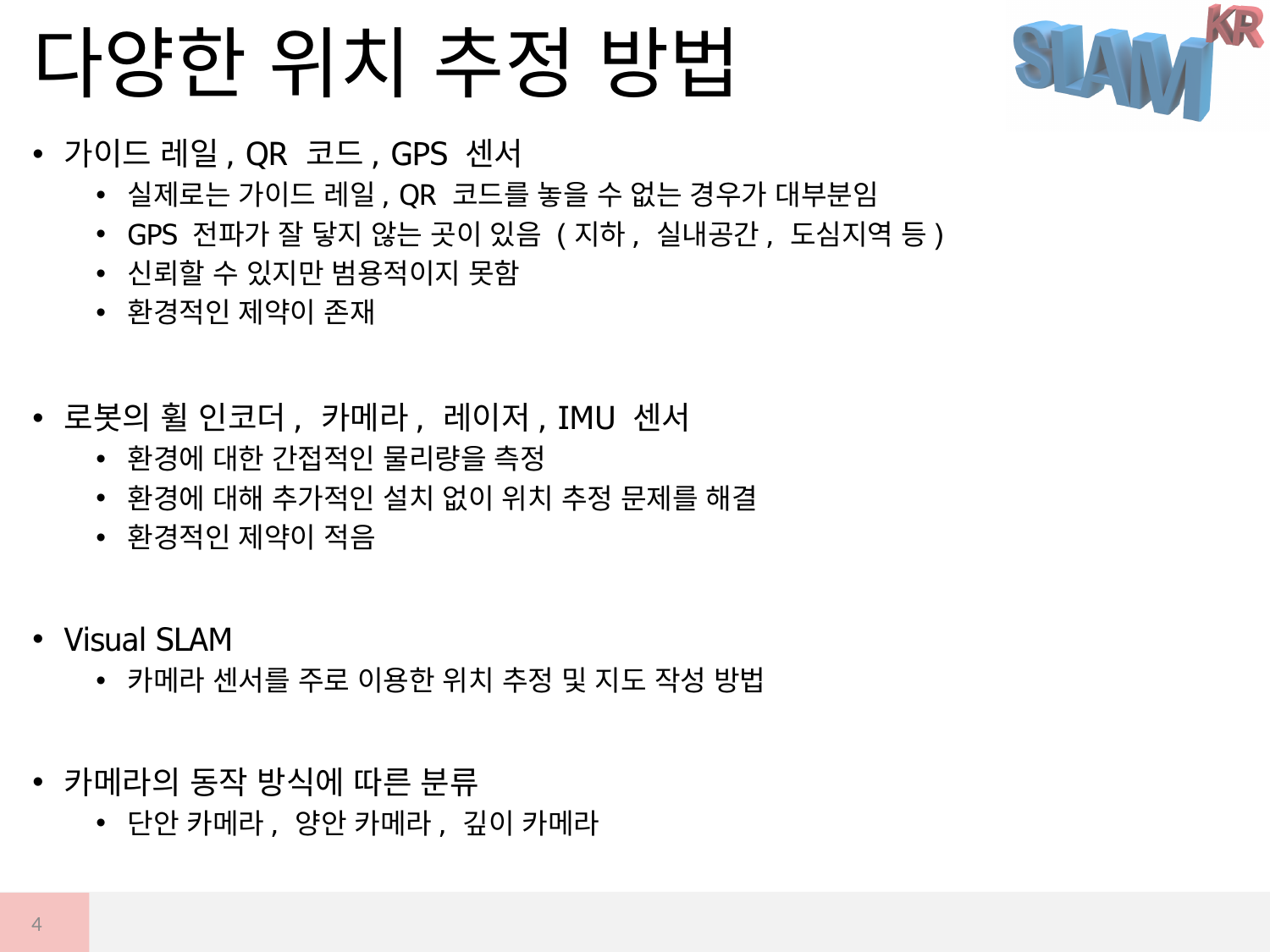

# 다양한 위치 추정 방법
가이드 레일, QR 코드, GPS 센서
실제로는 가이드 레일, QR 코드를 놓을 수 없는 경우가 대부분임
GPS 전파가 잘 닿지 않는 곳이 있음 (지하, 실내공간, 도심지역 등)
신뢰할 수 있지만 범용적이지 못함
환경적인 제약이 존재

로봇의 휠 인코더, 카메라, 레이저, IMU 센서
환경에 대한 간접적인 물리량을 측정
환경에 대해 추가적인 설치 없이 위치 추정 문제를 해결
환경적인 제약이 적음

Visual SLAM
카메라 센서를 주로 이용한 위치 추정 및 지도 작성 방법

카메라의 동작 방식에 따른 분류
단안 카메라, 양안 카메라, 깊이 카메라
4